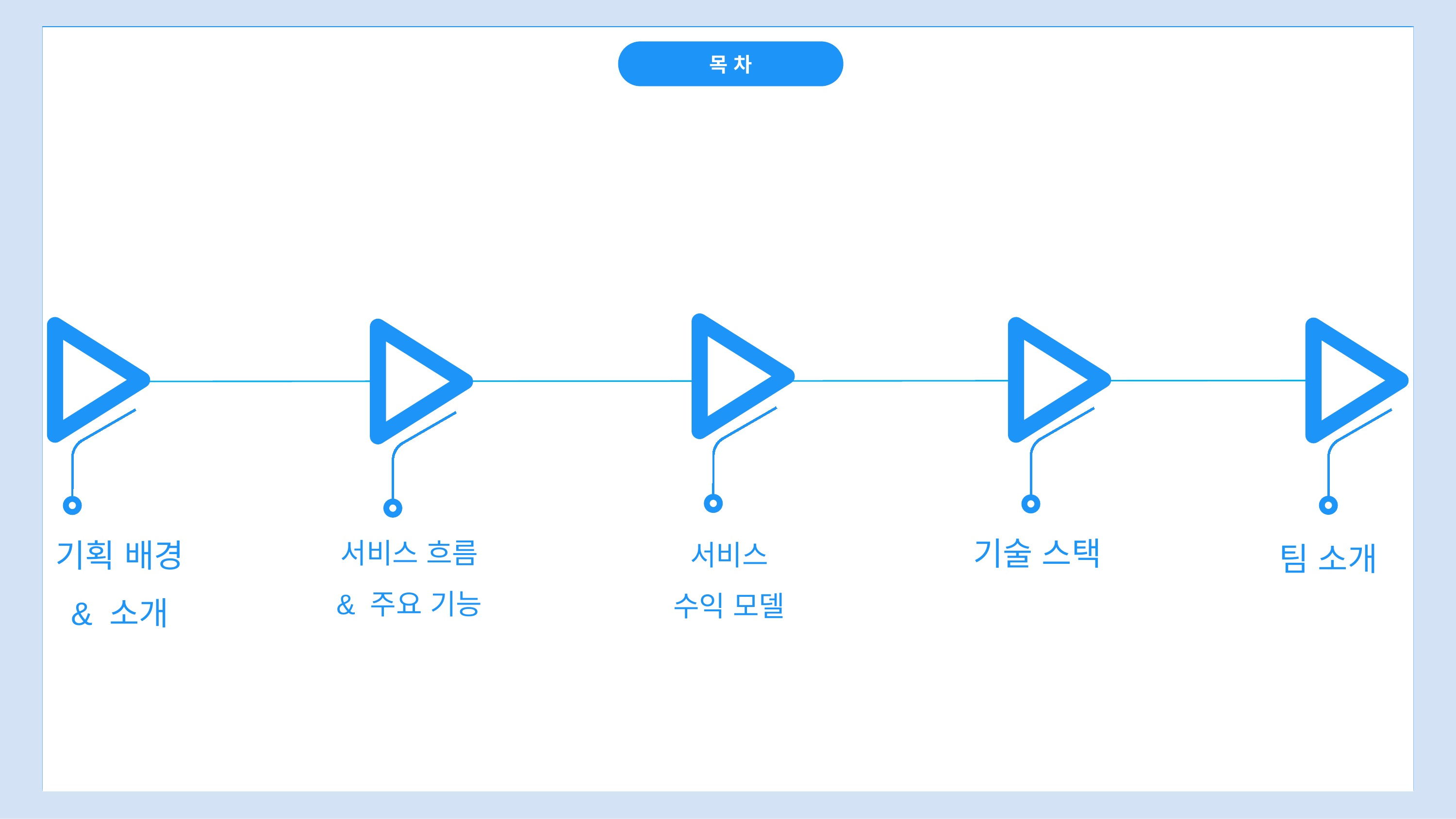

목 차

기술 스택
기획 배경
& 소개
서비스 흐름 & 주요 기능
팀 소개
서비스
수익 모델